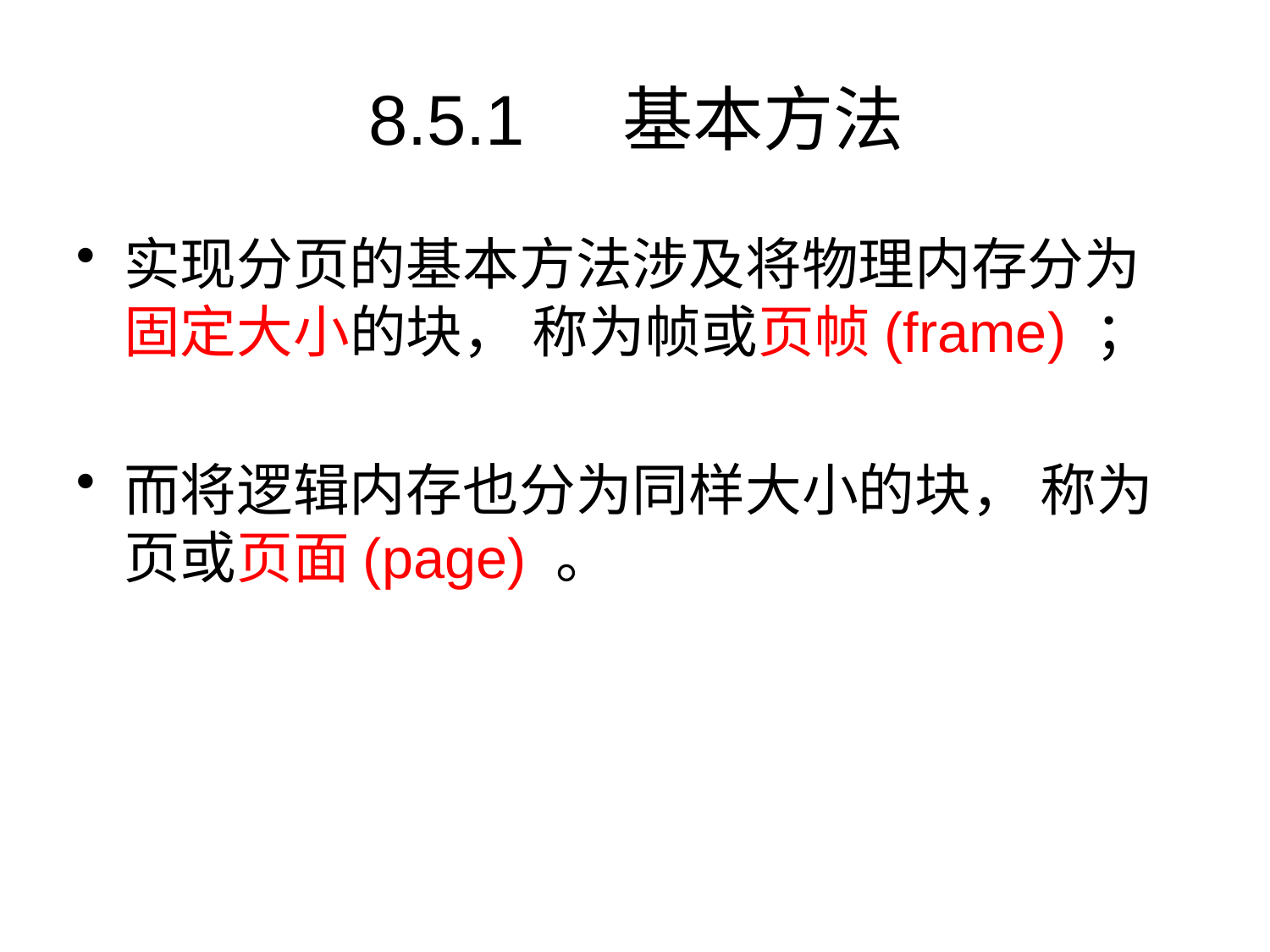

# 8.5.1	基本方法
实现分页的基本方法涉及将物理内存分为固定大小的块， 称为帧或页帧(frame) ；

而将逻辑内存也分为同样大小的块， 称为页或页面(page) 。